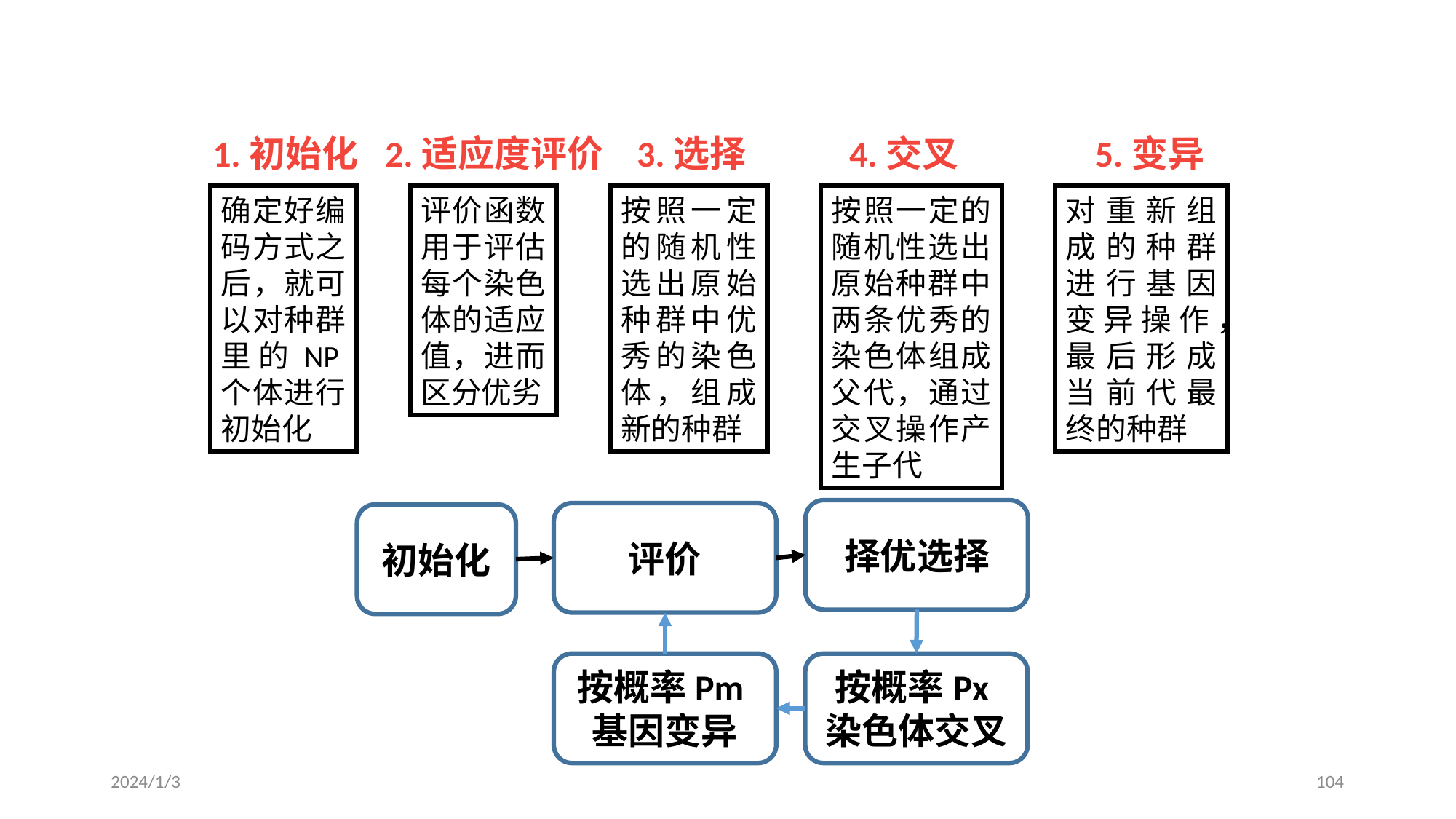

遗传算法的基本原理
1.初始化
2.适应度评价
3.选择
4.交叉
5.变异
确定好编码方式之后，就可以对种群里的NP个体进行初始化
评价函数用于评估每个染色体的适应值，进而区分优劣
按照一定的随机性选出原始种群中优秀的染色体，组成新的种群
按照一定的随机性选出原始种群中两条优秀的染色体组成父代，通过交叉操作产生子代
对重新组成的种群进行基因变异操作，最后形成当前代最终的种群
择优选择
评价
初始化
按概率Pm基因变异
按概率Px染色体交叉
2024/1/3
104